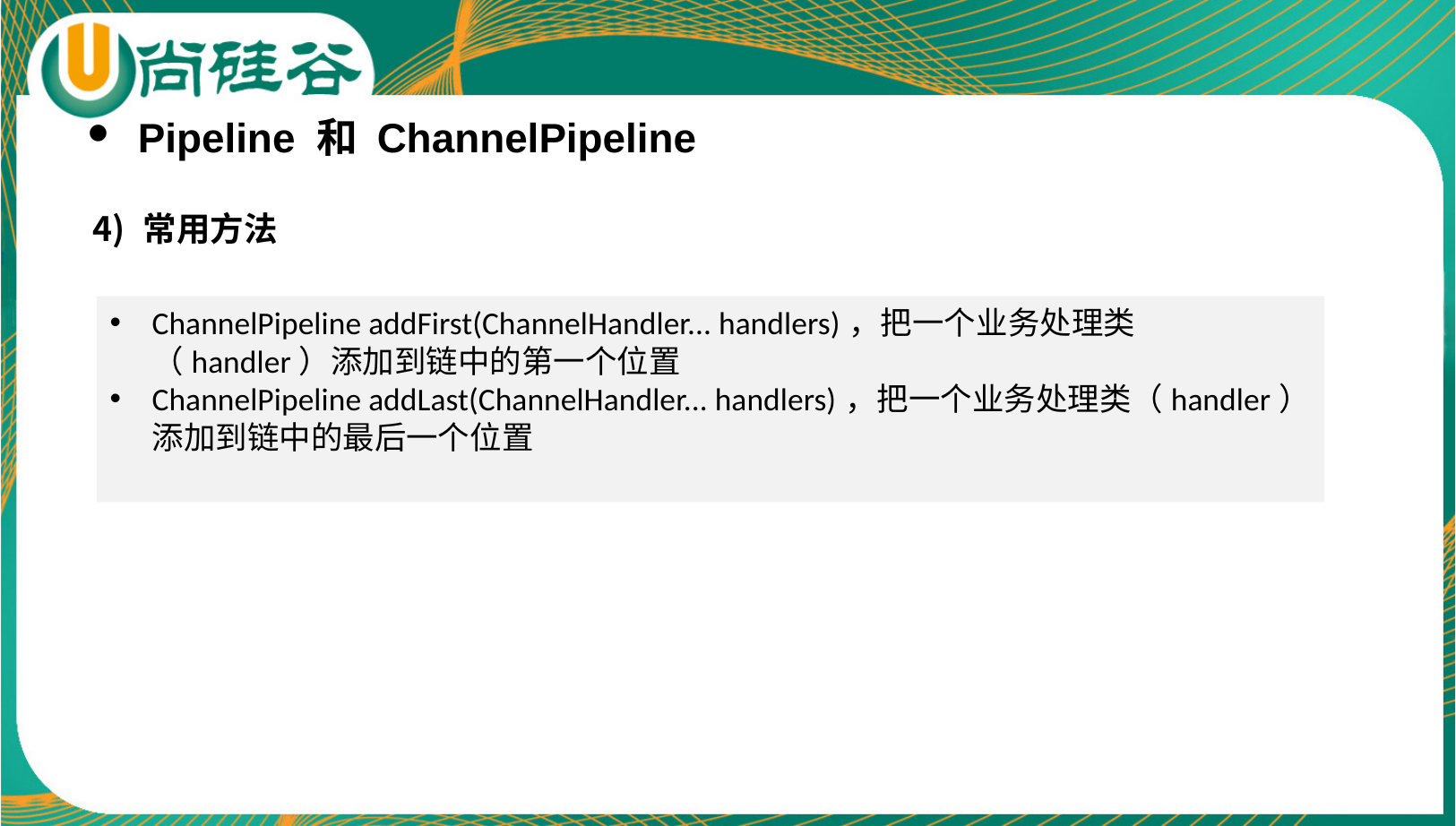

Pipeline 和 ChannelPipeline
常用方法

ChannelPipeline addFirst(ChannelHandler... handlers)，把一个业务处理类（handler）添加到链中的第一个位置
ChannelPipeline addLast(ChannelHandler... handlers)，把一个业务处理类（handler）添加到链中的最后一个位置